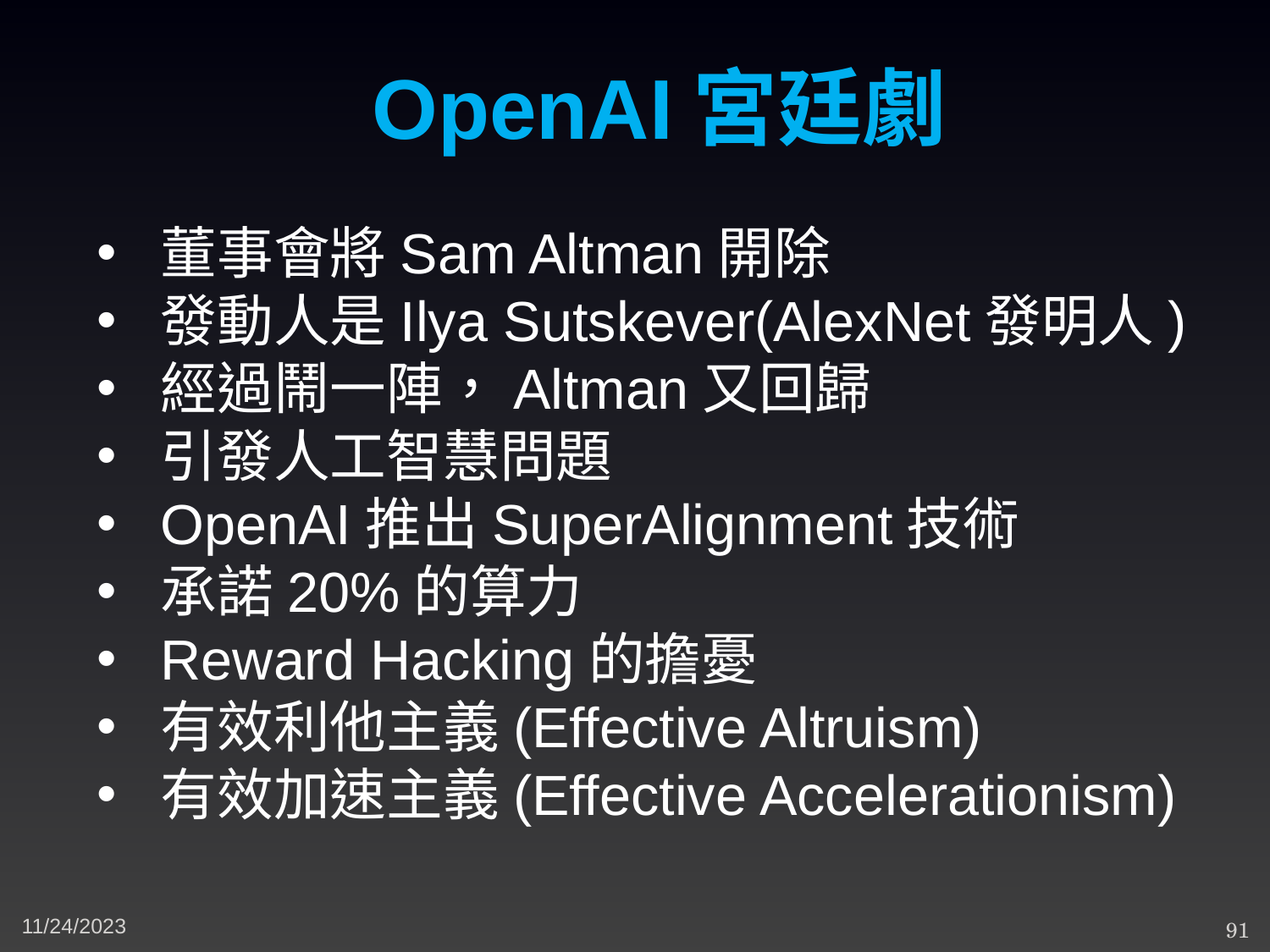

OpenAI宮廷劇
董事會將Sam Altman開除
發動人是Ilya Sutskever(AlexNet發明人)
經過鬧一陣，Altman又回歸
引發人工智慧問題
OpenAI推出SuperAlignment技術
承諾20%的算力
Reward Hacking的擔憂
有效利他主義(Effective Altruism)
有效加速主義(Effective Accelerationism)

11/24/2023
91